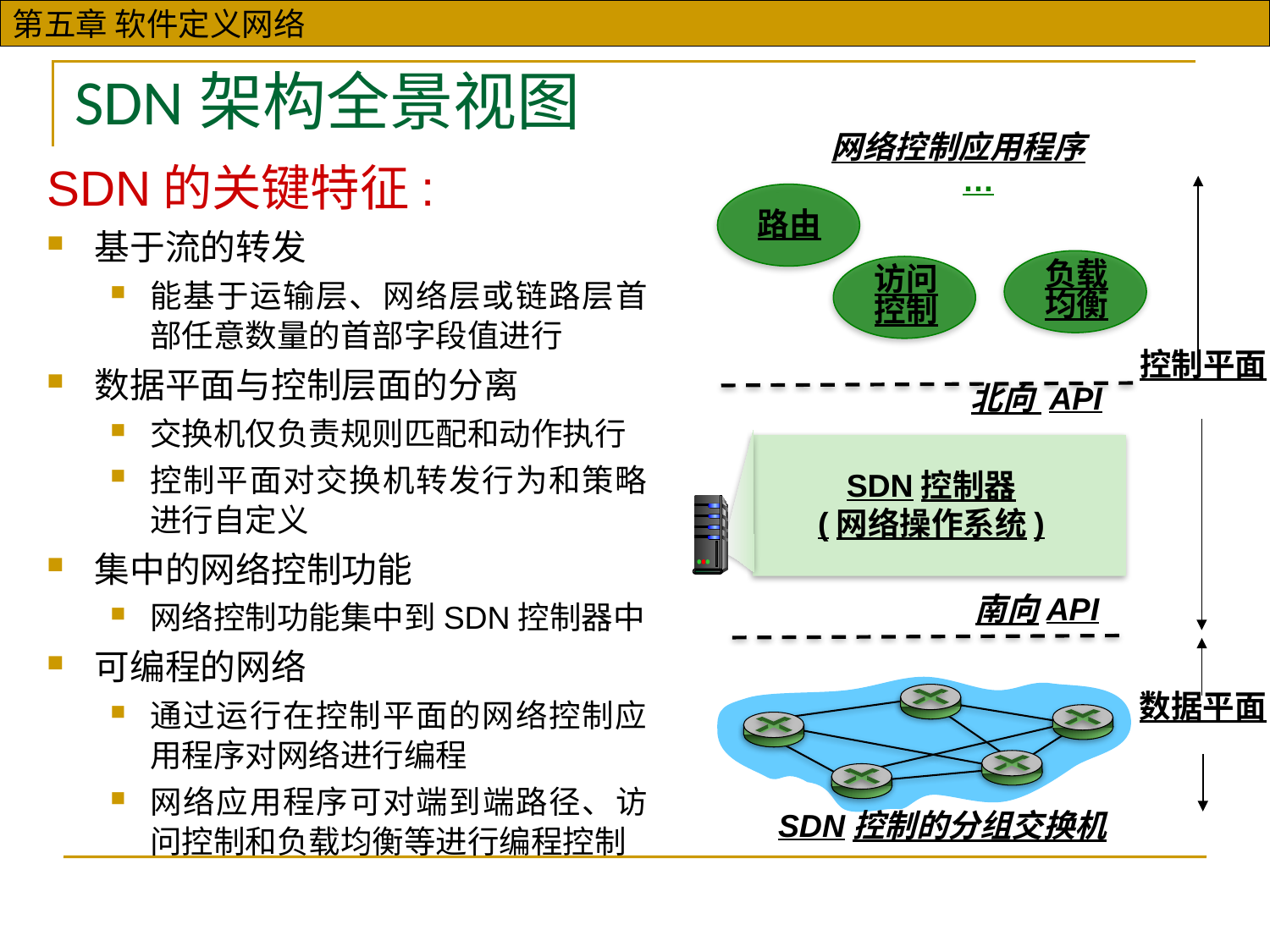

SDN架构全景视图
网络控制应用程序
…

路由

负载
均衡

访问
控制
控制平面
北向 API

SDN控制器
(网络操作系统)

南向API

数据平面
SDN控制的分组交换机
SDN的关键特征:
基于流的转发
能基于运输层、网络层或链路层首部任意数量的首部字段值进行
数据平面与控制层面的分离
交换机仅负责规则匹配和动作执行
控制平面对交换机转发行为和策略进行自定义
集中的网络控制功能
网络控制功能集中到SDN控制器中
可编程的网络
通过运行在控制平面的网络控制应用程序对网络进行编程
网络应用程序可对端到端路径、访问控制和负载均衡等进行编程控制